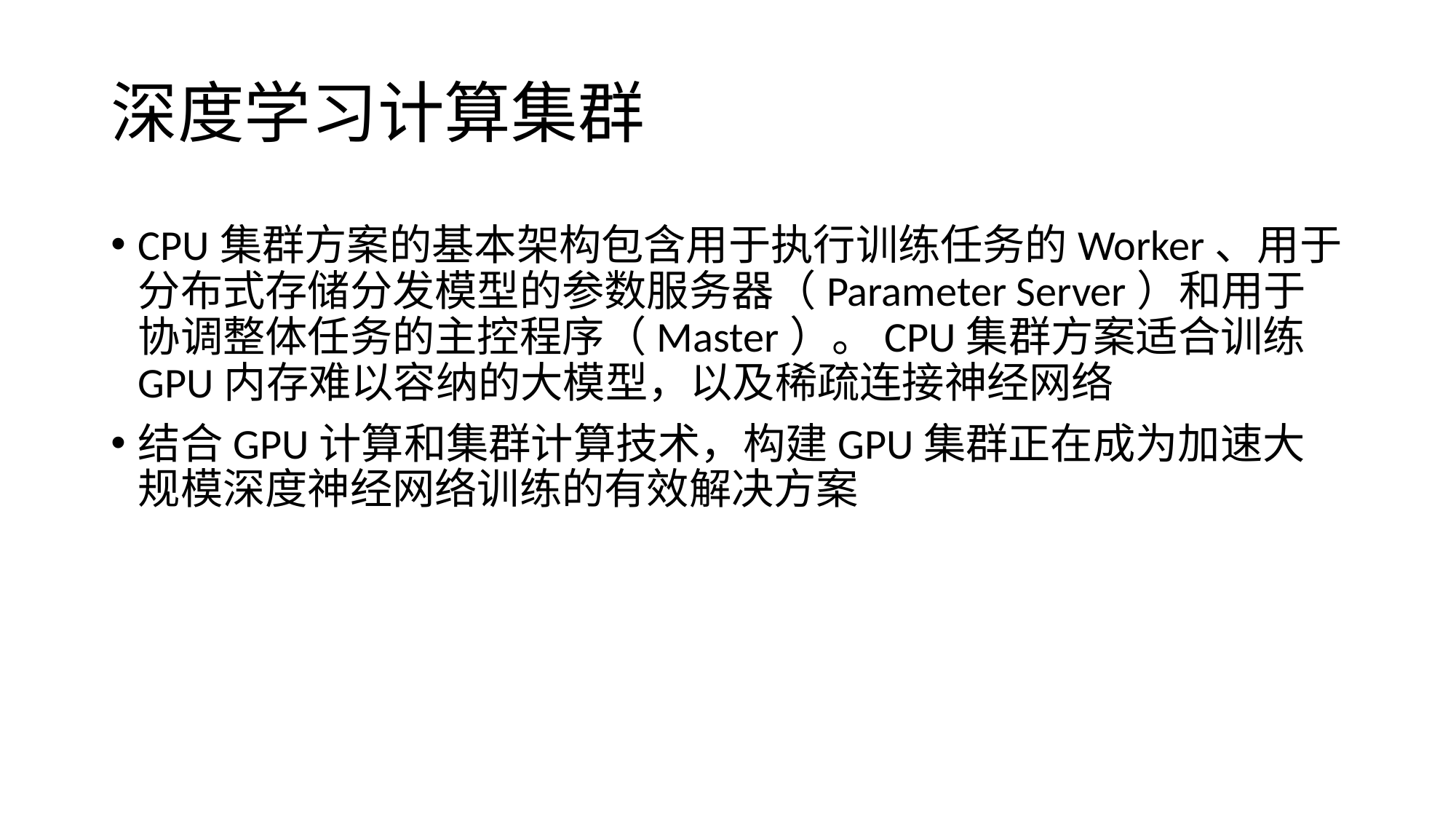

# 深度学习计算集群
CPU集群方案的基本架构包含用于执行训练任务的Worker、用于分布式存储分发模型的参数服务器（Parameter Server）和用于协调整体任务的主控程序（Master）。CPU集群方案适合训练GPU内存难以容纳的大模型，以及稀疏连接神经网络
结合GPU计算和集群计算技术，构建GPU集群正在成为加速大规模深度神经网络训练的有效解决方案